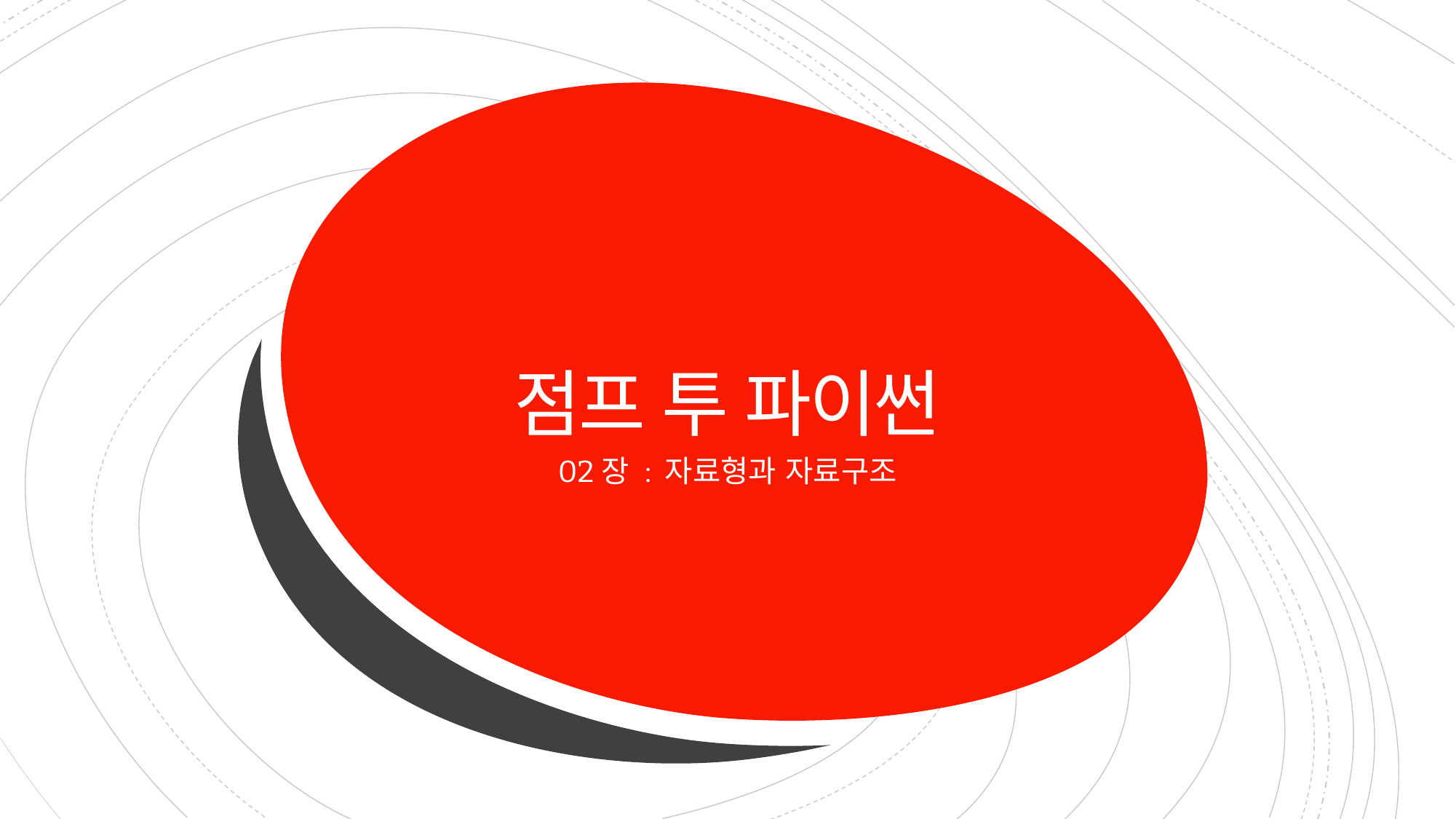

# 점프 투 파이썬

02장 : 자료형과 자료구조